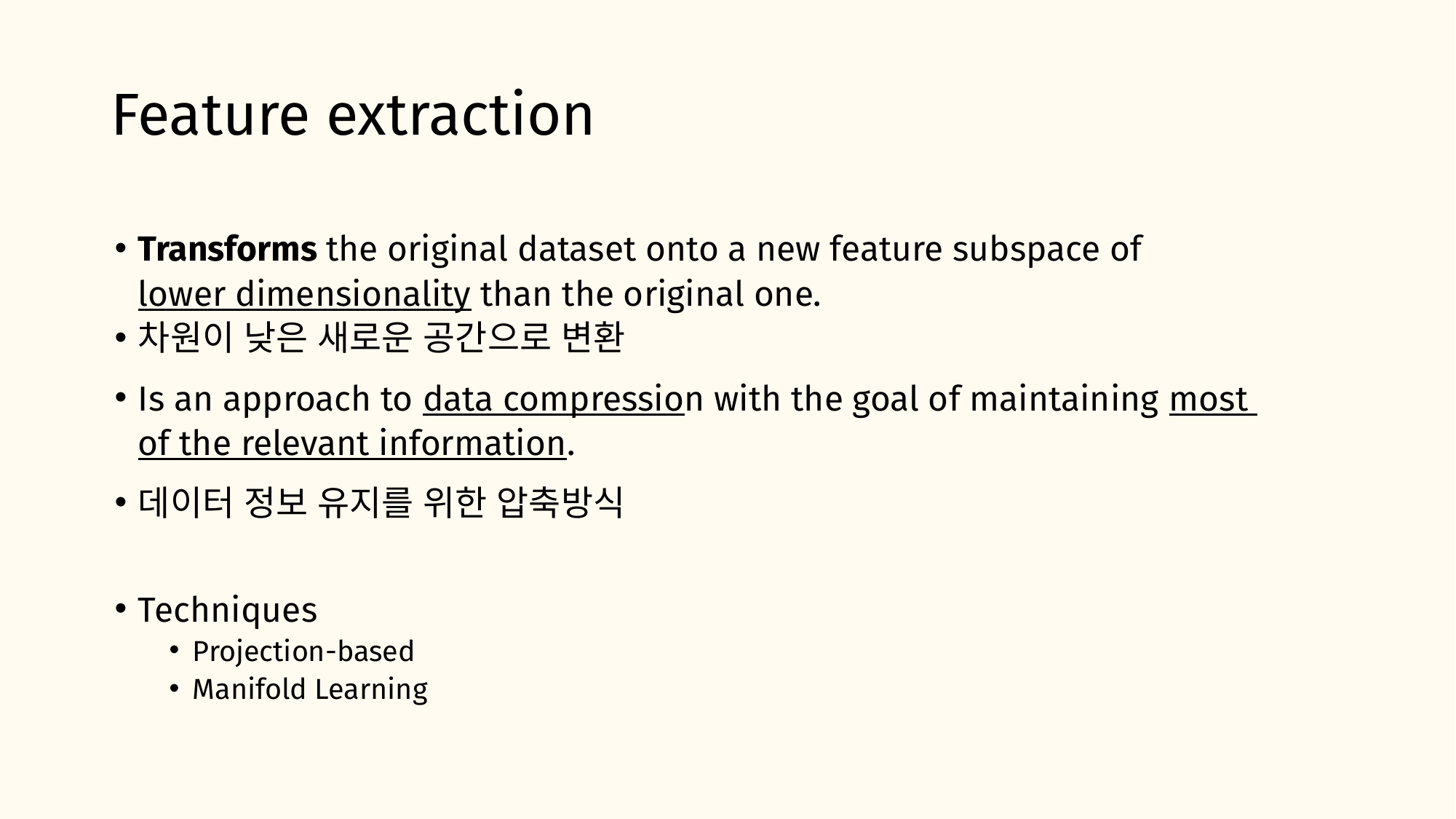

# Feature extraction
Transforms the original dataset onto a new feature subspace of  lower dimensionality than the original one.
차원이 낮은 새로운 공간으로 변환
Is an approach to data compression with the goal of maintaining most  of the relevant information.
데이터 정보 유지를 위한 압축방식

Techniques
Projection-based
Manifold Learning